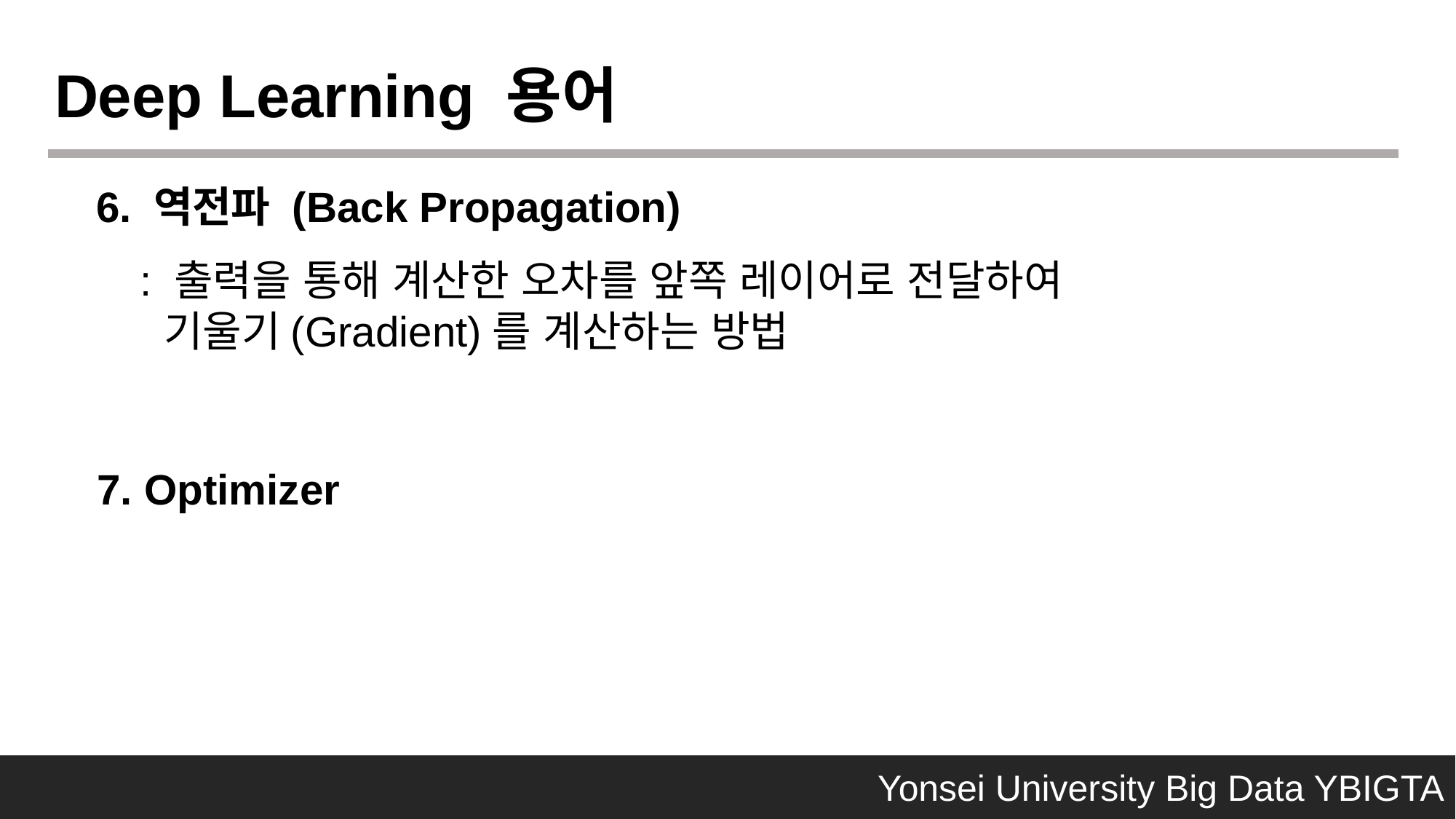

Deep Learning 용어
6. 역전파 (Back Propagation)
: 출력을 통해 계산한 오차를 앞쪽 레이어로 전달하여
  기울기(Gradient)를 계산하는 방법
7. Optimizer

 Yonsei University Big Data YBIGTA